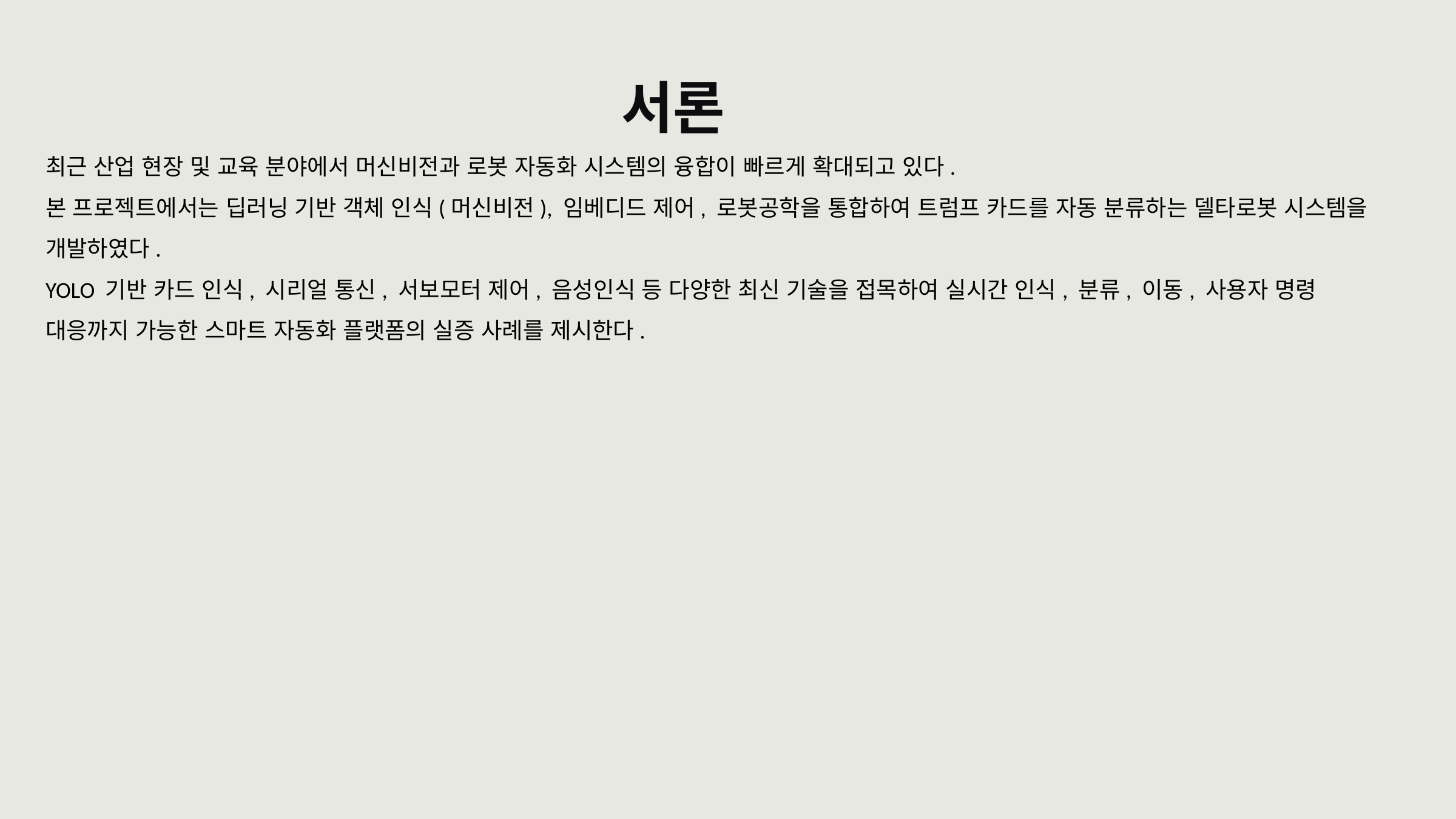

서론
최근 산업 현장 및 교육 분야에서 머신비전과 로봇 자동화 시스템의 융합이 빠르게 확대되고 있다.
본 프로젝트에서는 딥러닝 기반 객체 인식(머신비전), 임베디드 제어, 로봇공학을 통합하여 트럼프 카드를 자동 분류하는 델타로봇 시스템을 개발하였다.
YOLO 기반 카드 인식, 시리얼 통신, 서보모터 제어, 음성인식 등 다양한 최신 기술을 접목하여 실시간 인식, 분류, 이동, 사용자 명령 대응까지 가능한 스마트 자동화 플랫폼의 실증 사례를 제시한다.